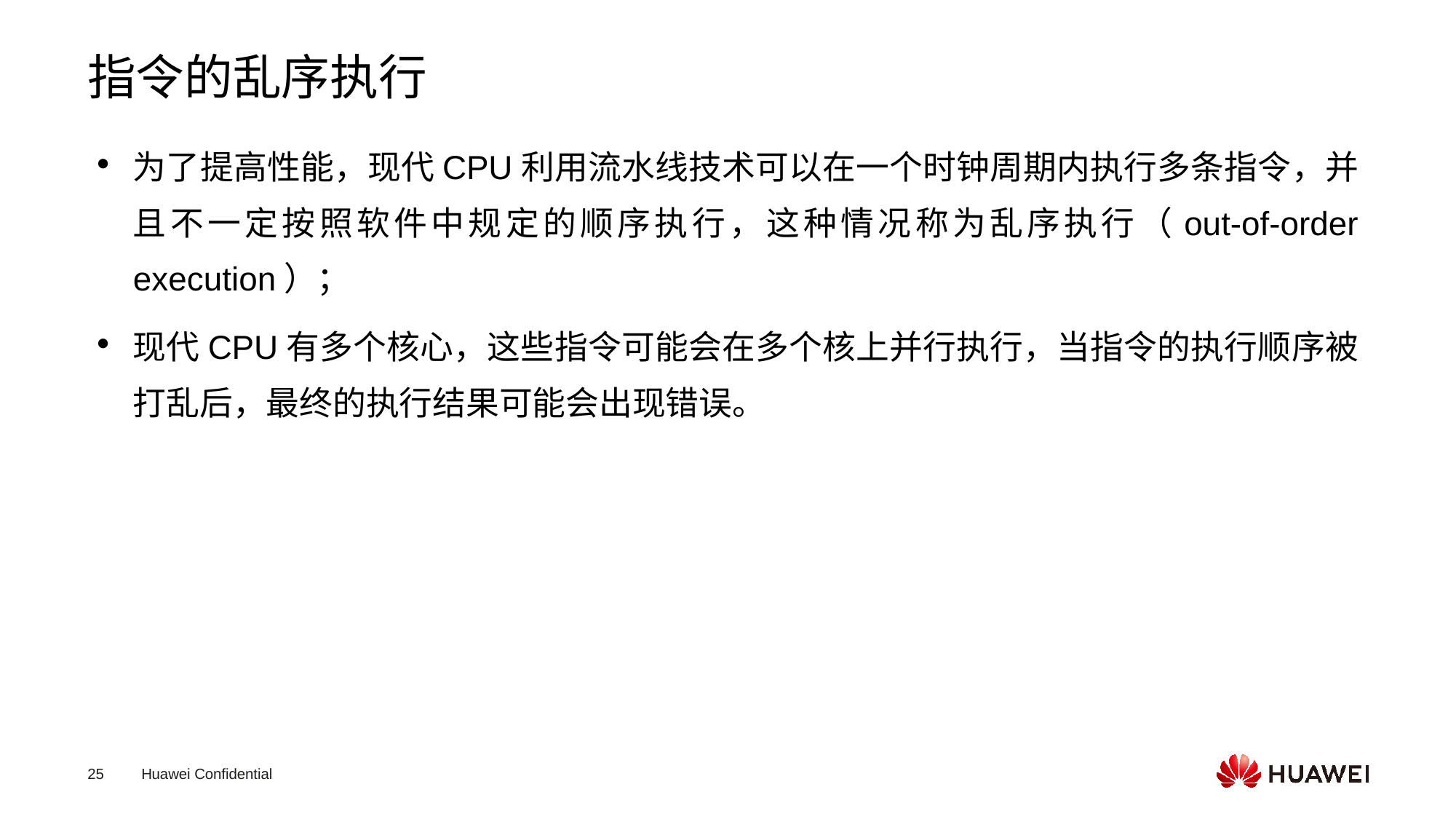

# 指令的乱序执行
为了提高性能，现代CPU利用流水线技术可以在一个时钟周期内执行多条指令，并且不一定按照软件中规定的顺序执行，这种情况称为乱序执行（out-of-order execution）；
现代CPU有多个核心，这些指令可能会在多个核上并行执行，当指令的执行顺序被打乱后，最终的执行结果可能会出现错误。